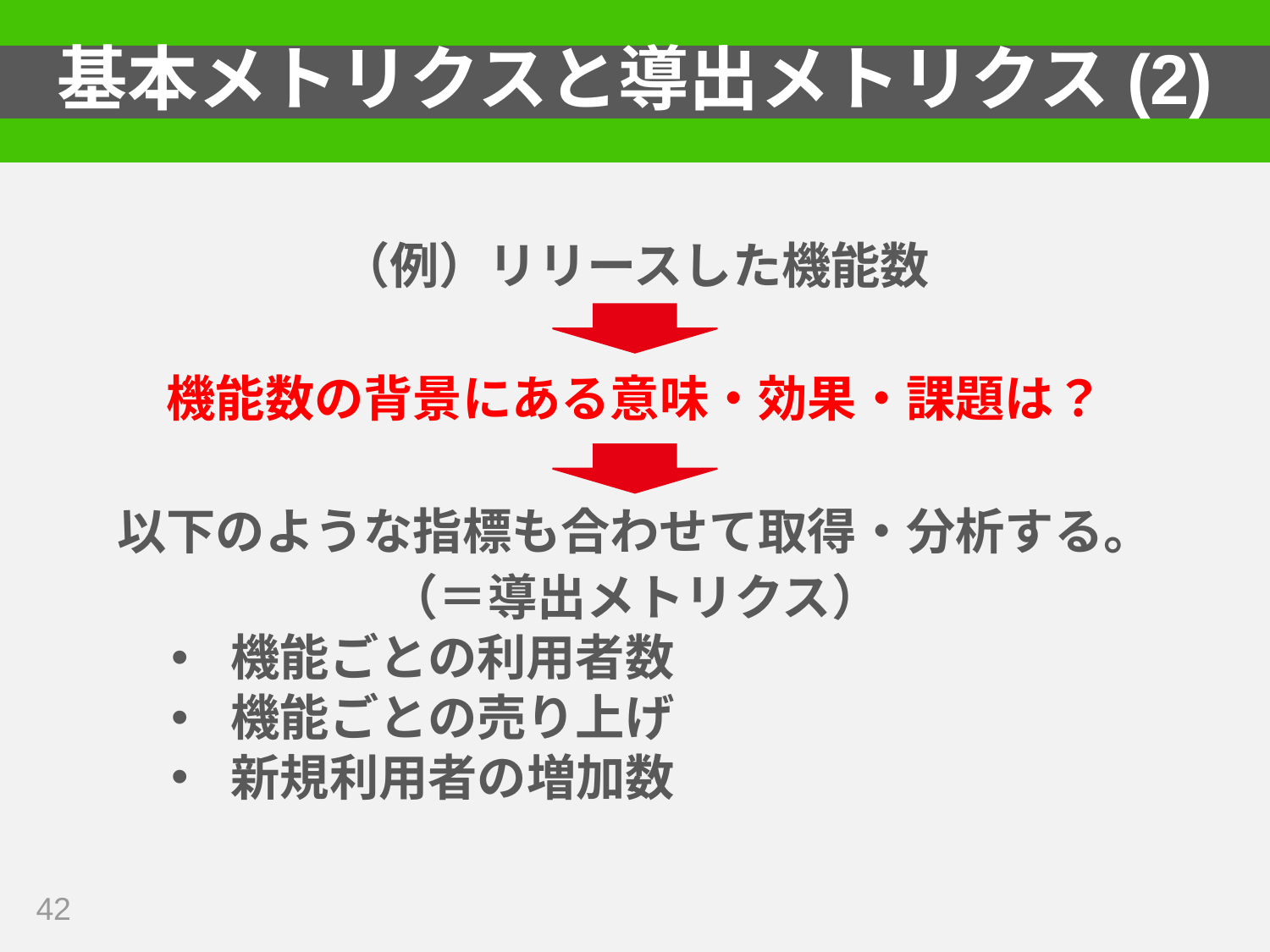

# 基本メトリクスと導出メトリクス(2)
（例）リリースした機能数

機能数の背景にある意味・効果・課題は？

以下のような指標も合わせて取得・分析する。
（＝導出メトリクス）
機能ごとの利用者数
機能ごとの売り上げ
新規利用者の増加数

42